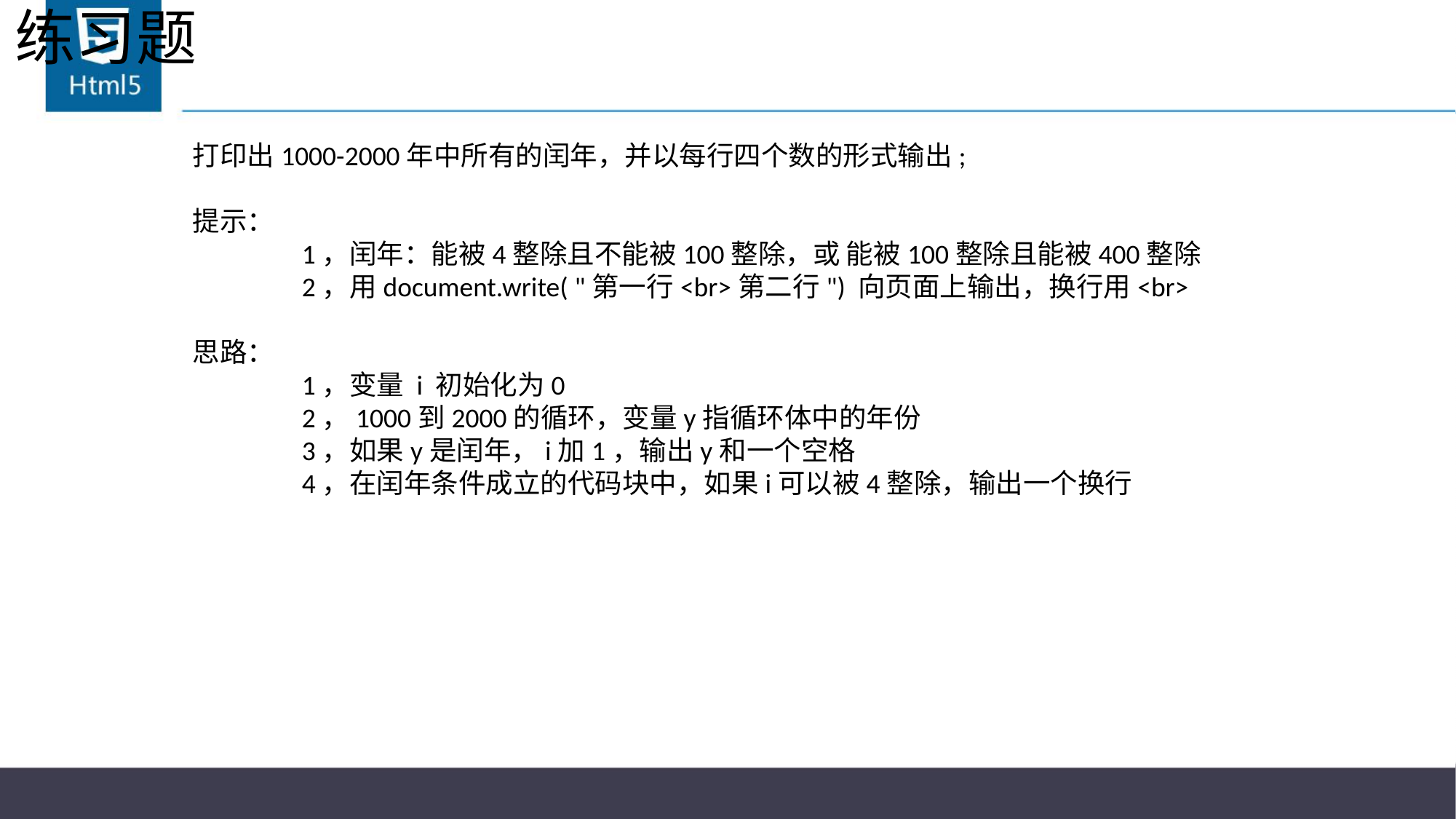

# 练习题
打印出1000-2000年中所有的闰年，并以每行四个数的形式输出;

提示：
	1，闰年：能被4整除且不能被100整除，或 能被100整除且能被400整除
	2，用document.write( "第一行<br>第二行") 向页面上输出，换行用<br>

思路：
	1，变量 i 初始化为0
	2，1000到2000的循环，变量y指循环体中的年份
	3，如果y是闰年，i加1，输出y和一个空格
	4，在闰年条件成立的代码块中，如果i可以被4整除，输出一个换行